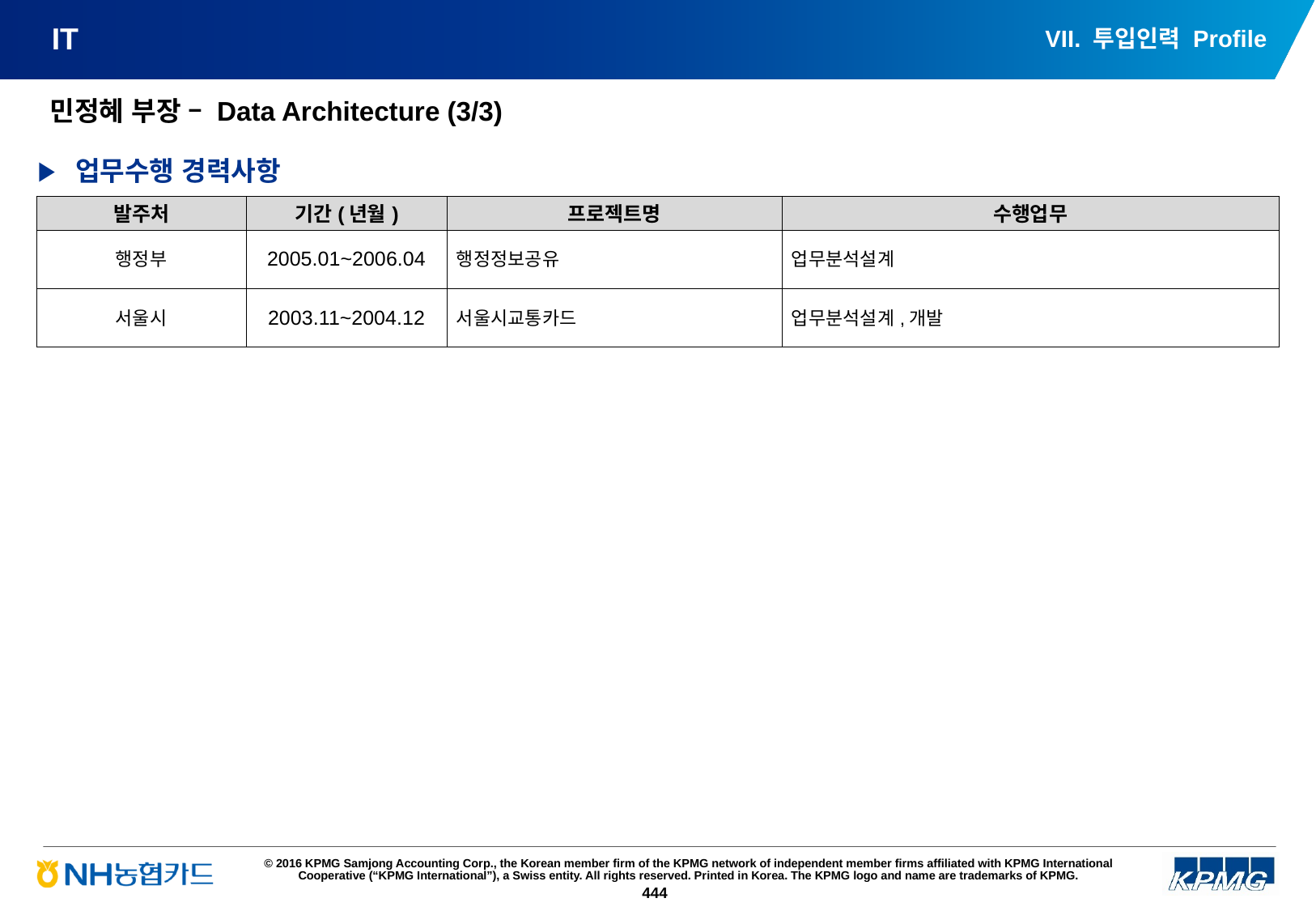

VII. 투입인력 Profile
# IT
민정혜 부장 – Data Architecture (3/3)
업무수행 경력사항
| 발주처 | 기간(년월) | 프로젝트명 | 수행업무 |
| --- | --- | --- | --- |
| 행정부 | 2005.01~2006.04 | 행정정보공유 | 업무분석설계 |
| 서울시 | 2003.11~2004.12 | 서울시교통카드 | 업무분석설계,개발 |